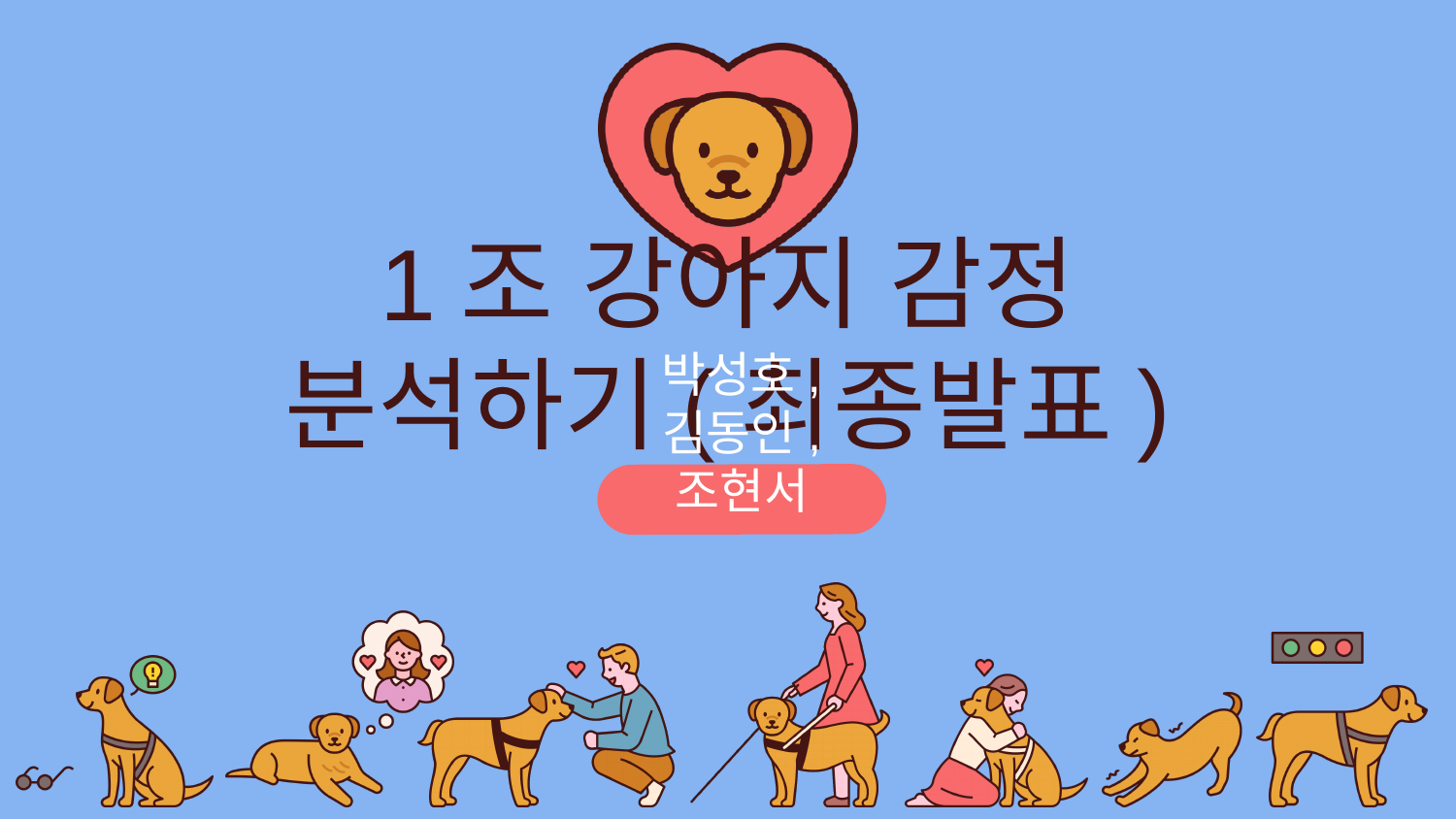

1조 강아지 감정 분석하기(최종발표)

박성호, 김동인, 조현서